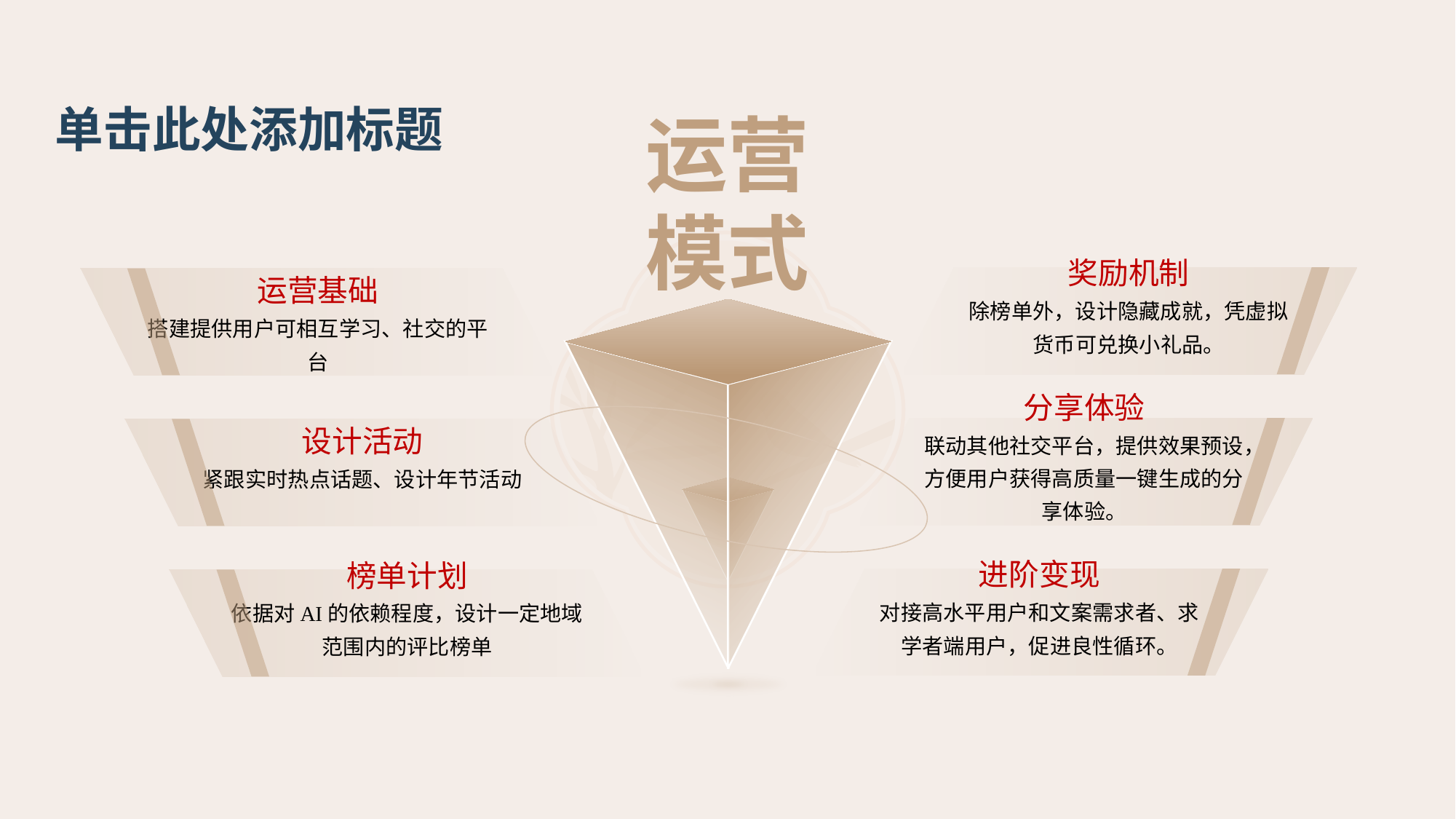

# 单击此处添加标题
运营模式
奖励机制
除榜单外，设计隐藏成就，凭虚拟货币可兑换小礼品。

运营基础
搭建提供用户可相互学习、社交的平台

分享体验
联动其他社交平台，提供效果预设，方便用户获得高质量一键生成的分享体验。

设计活动
紧跟实时热点话题、设计年节活动

进阶变现
对接高水平用户和文案需求者、求学者端用户，促进良性循环。

榜单计划
依据对AI的依赖程度，设计一定地域范围内的评比榜单